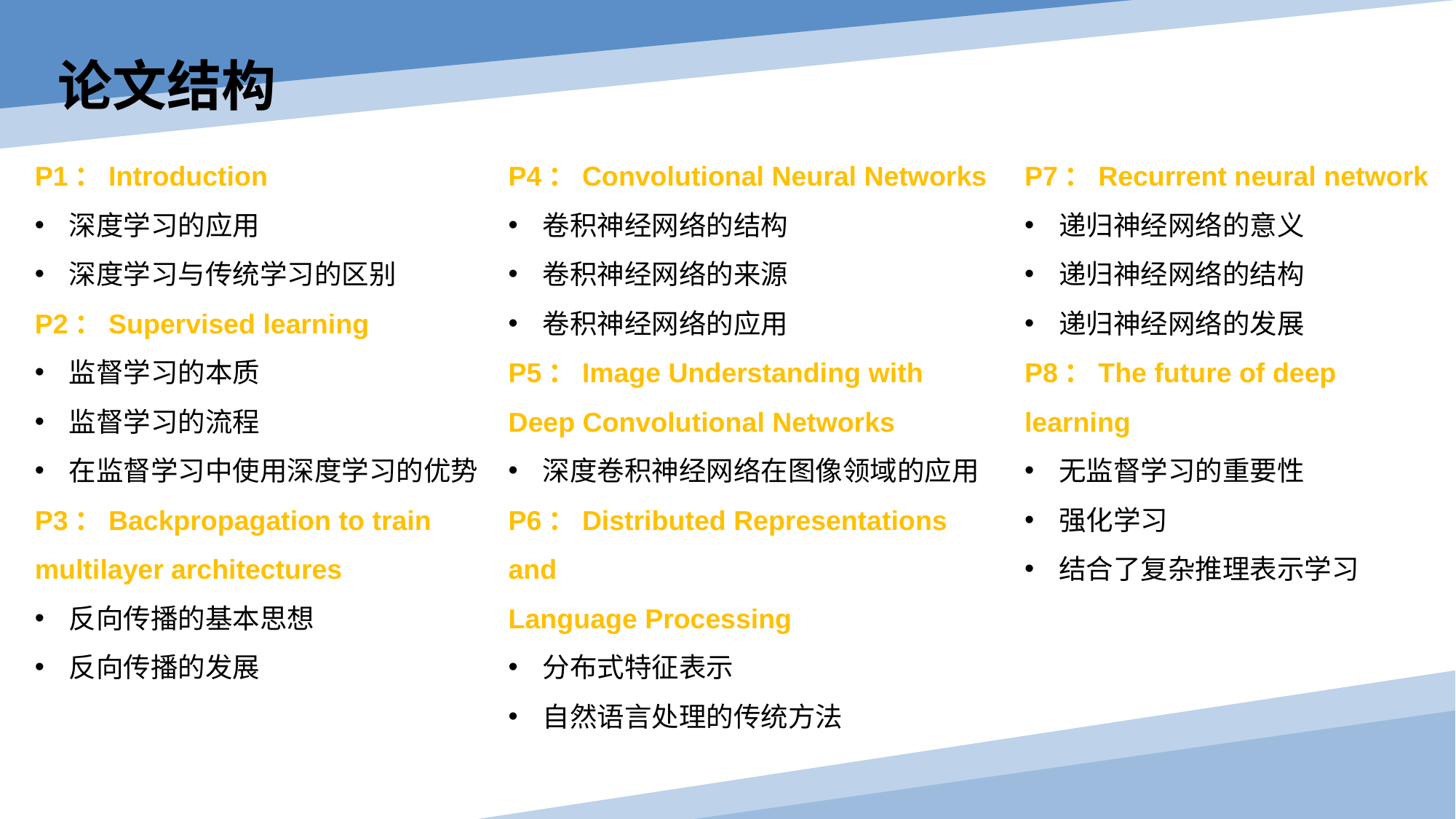

论文结构
P1：Introduction
深度学习的应用
深度学习与传统学习的区别
P2：Supervised learning
监督学习的本质
监督学习的流程
在监督学习中使用深度学习的优势
P3：Backpropagation to train multilayer architectures
反向传播的基本思想
反向传播的发展
P4：Convolutional Neural Networks
卷积神经网络的结构
卷积神经网络的来源
卷积神经网络的应用
P5：Image Understanding with
Deep Convolutional Networks
深度卷积神经网络在图像领域的应用
P6：Distributed Representations and
Language Processing
分布式特征表示
自然语言处理的传统方法

P7：Recurrent neural network
递归神经网络的意义
递归神经网络的结构
递归神经网络的发展
P8：The future of deep learning
无监督学习的重要性
强化学习
结合了复杂推理表示学习